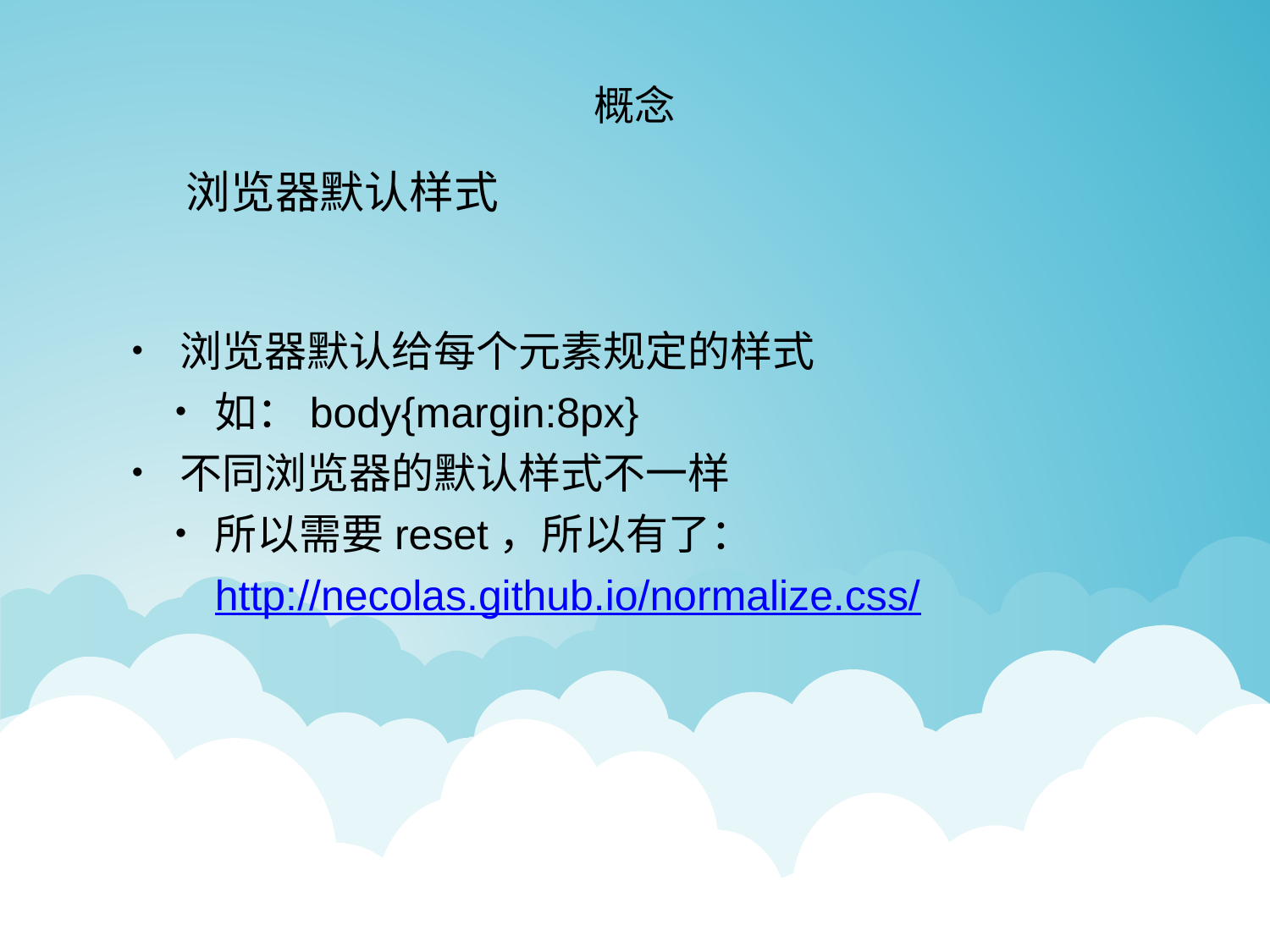

概念
浏览器默认样式
浏览器默认给每个元素规定的样式
如：body{margin:8px}
不同浏览器的默认样式不一样
所以需要reset，所以有了：http://necolas.github.io/normalize.css/